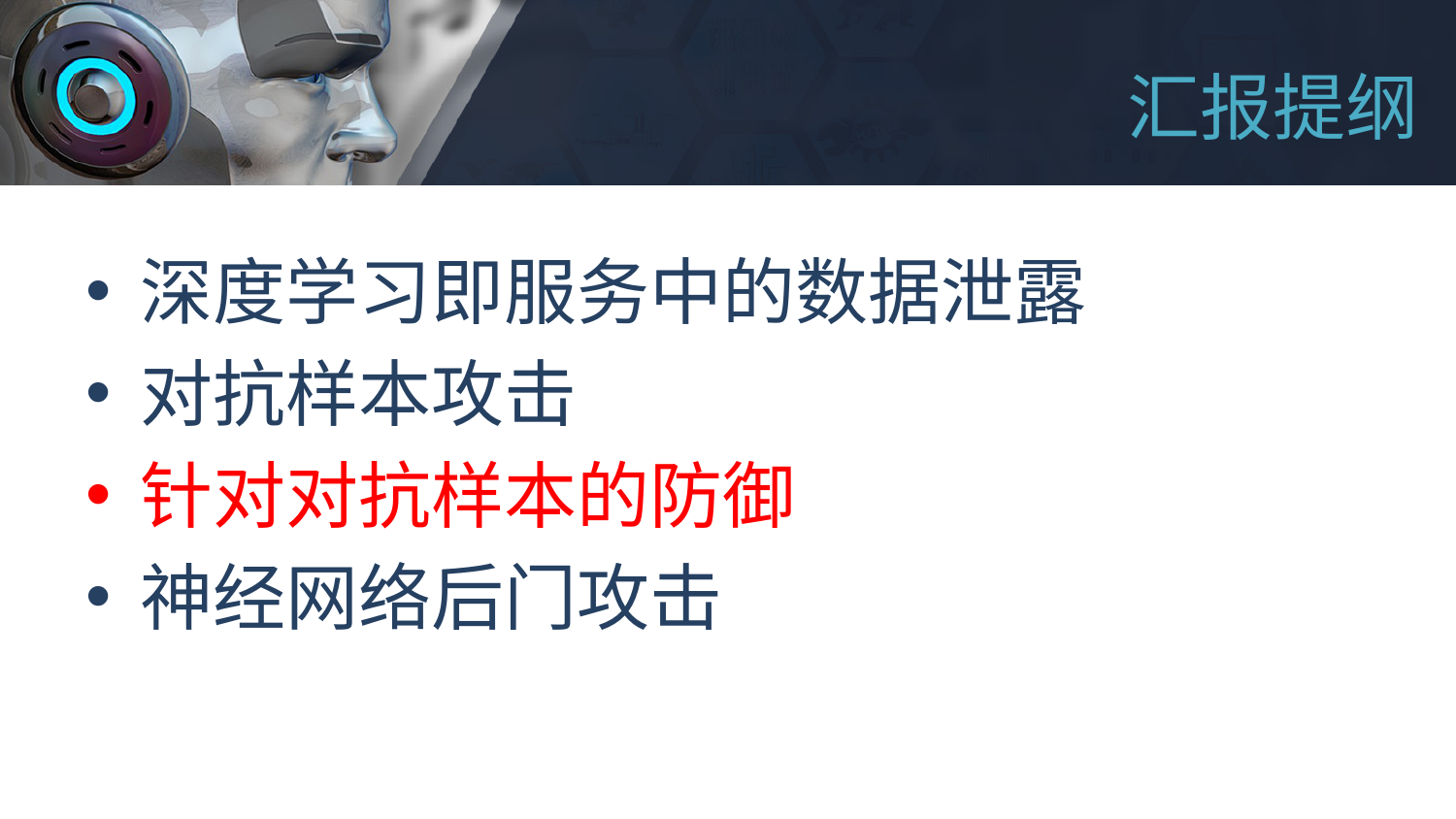

# 汇报提纲
深度学习即服务中的数据泄露
对抗样本攻击
针对对抗样本的防御
神经网络后门攻击